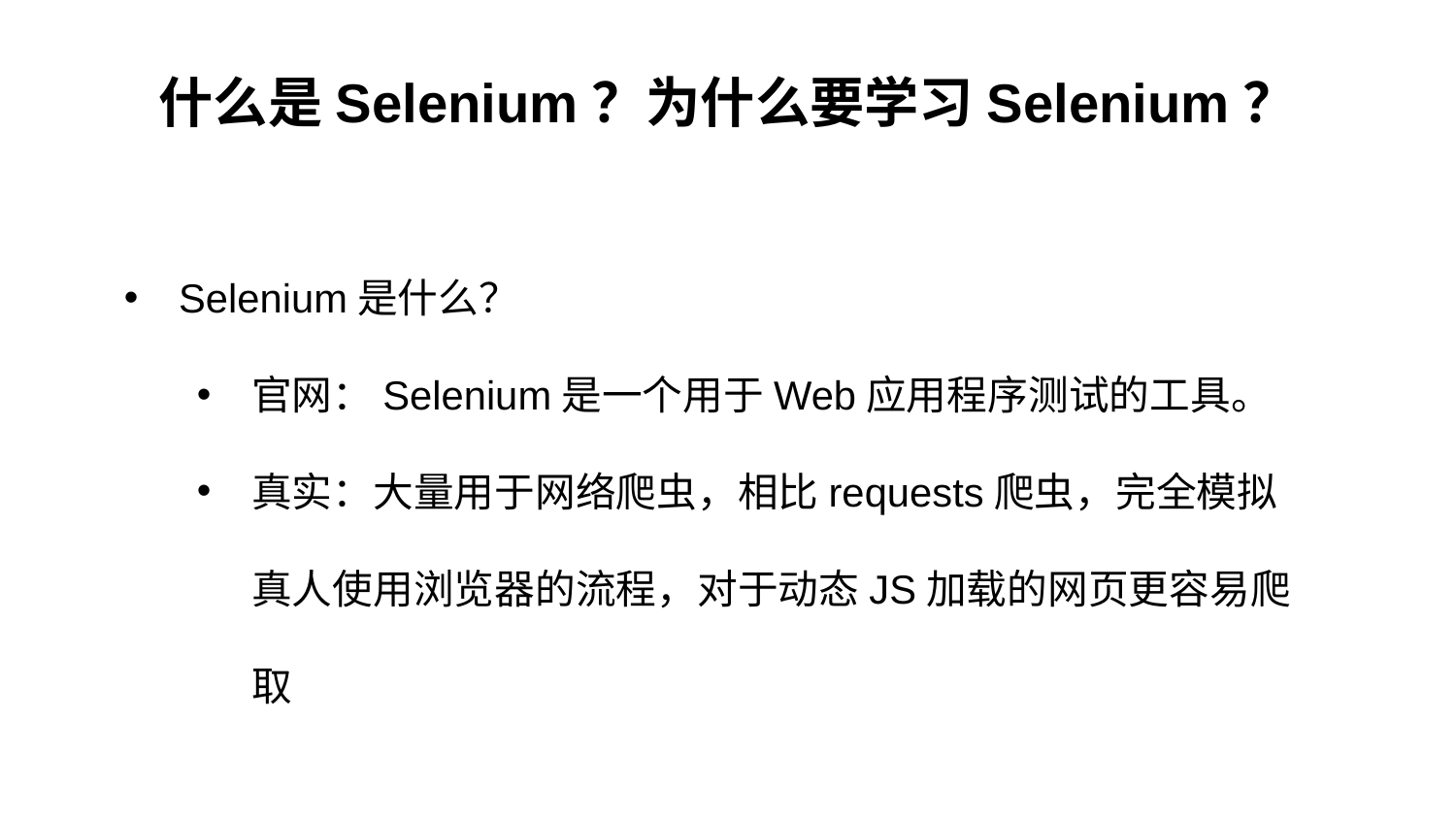

# 什么是Selenium？为什么要学习Selenium？
Selenium是什么？
官网：Selenium是一个用于Web应用程序测试的工具。
真实：大量用于网络爬虫，相比requests爬虫，完全模拟真人使用浏览器的流程，对于动态JS加载的网页更容易爬取